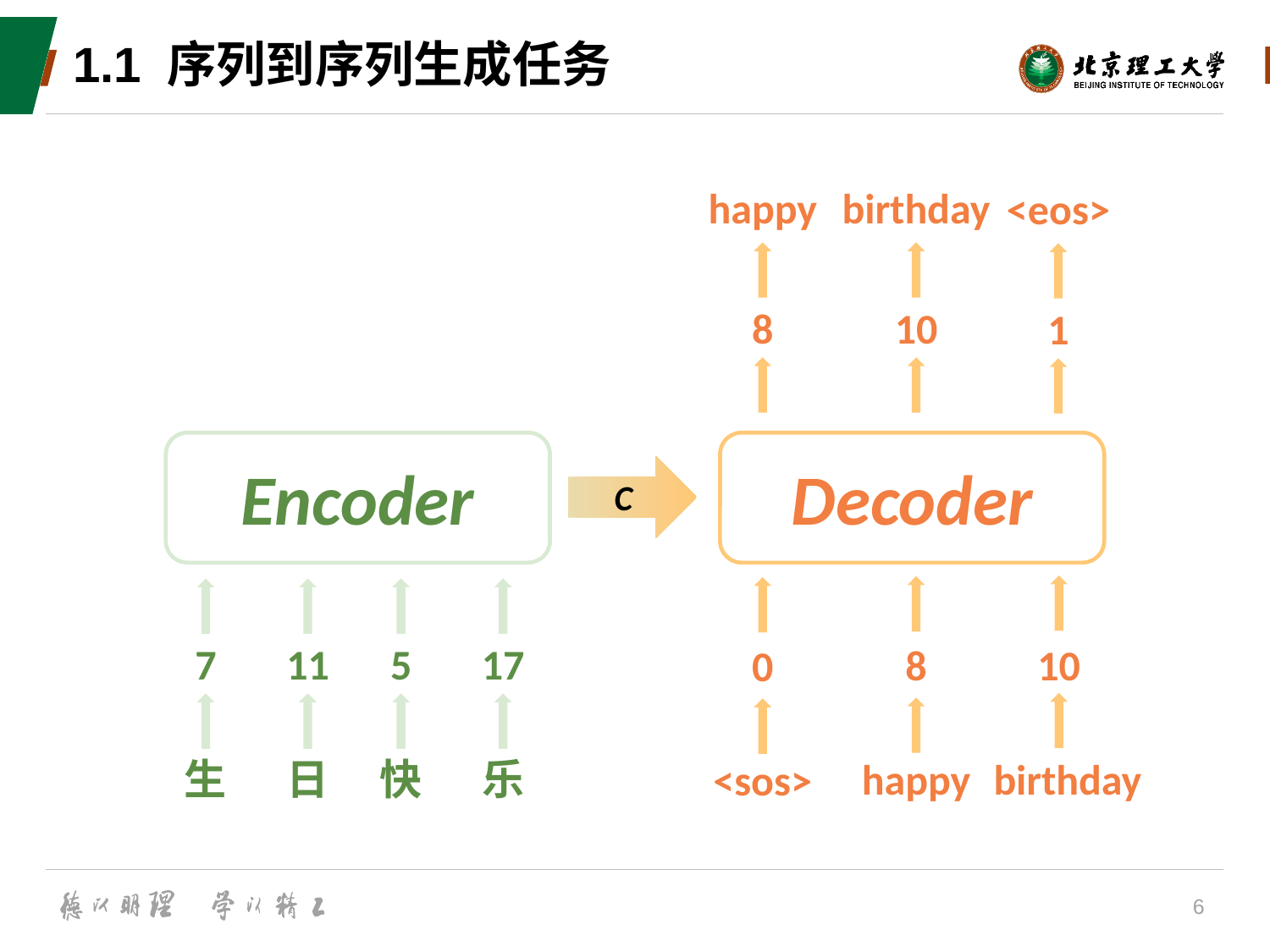

# 1.1 序列到序列生成任务
happy
birthday
<eos>

8
10
1

Encoder
Decoder

C

5
17
7
11
10
8
0

快
happy
birthday
乐
生
日
<sos>